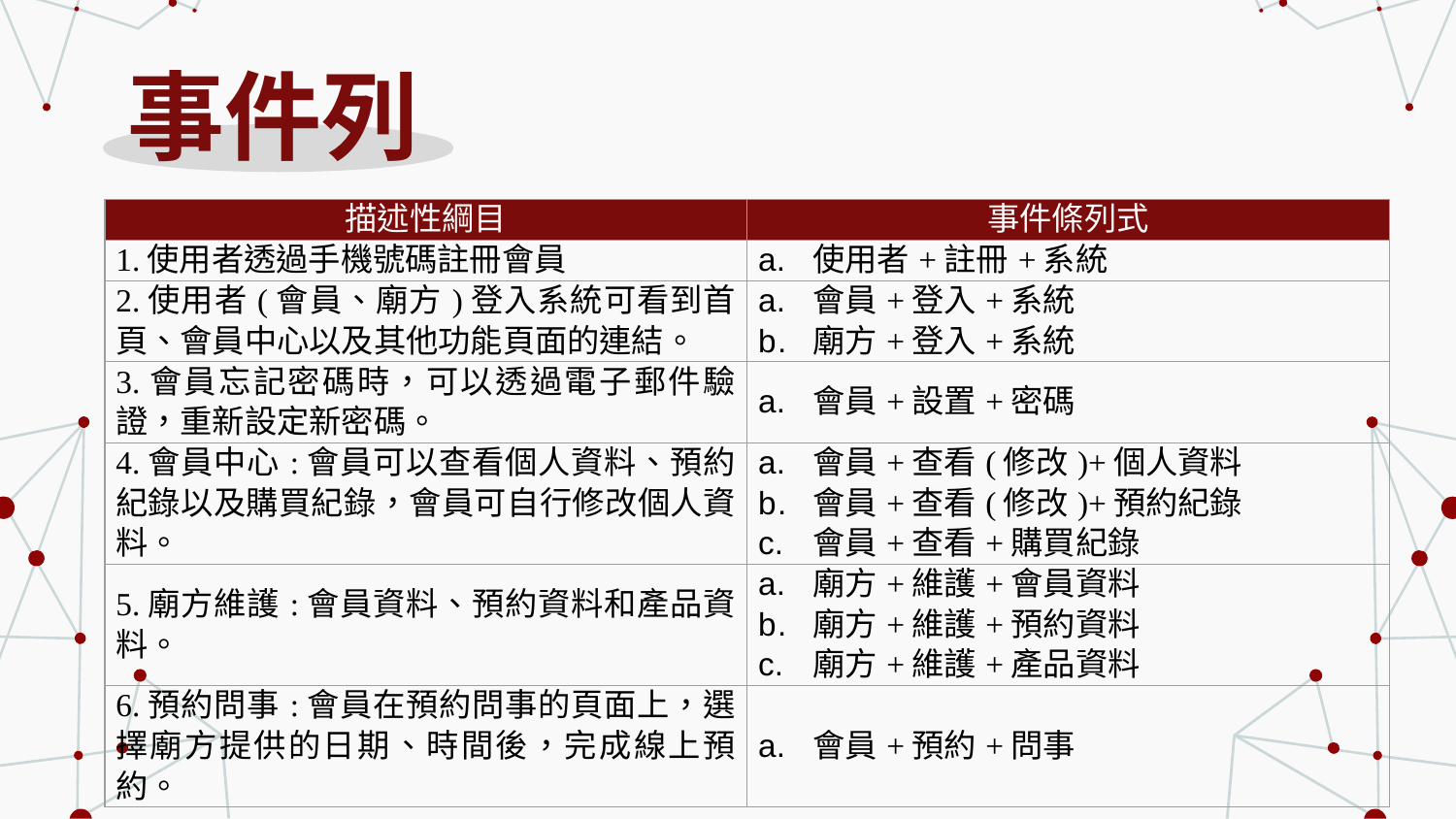

# 事件列

| 描述性綱目 | 事件條列式 |
| --- | --- |
| 1.使用者透過手機號碼註冊會員 | 使用者+註冊+系統 |
| 2.使用者(會員、廟方)登入系統可看到首頁、會員中心以及其他功能頁面的連結。 | 會員+登入+系統 廟方+登入+系統 |
| 3.會員忘記密碼時，可以透過電子郵件驗證，重新設定新密碼。 | 會員+設置+密碼 |
| 4.會員中心:會員可以查看個人資料、預約紀錄以及購買紀錄，會員可自行修改個人資料。 | 會員+查看(修改)+個人資料 會員+查看(修改)+預約紀錄 會員+查看+購買紀錄 |
| 5.廟方維護:會員資料、預約資料和產品資料。 | 廟方+維護+會員資料 廟方+維護+預約資料 廟方+維護+產品資料 |
| 6.預約問事:會員在預約問事的頁面上，選擇廟方提供的日期、時間後，完成線上預約。 | 會員+預約+問事 |